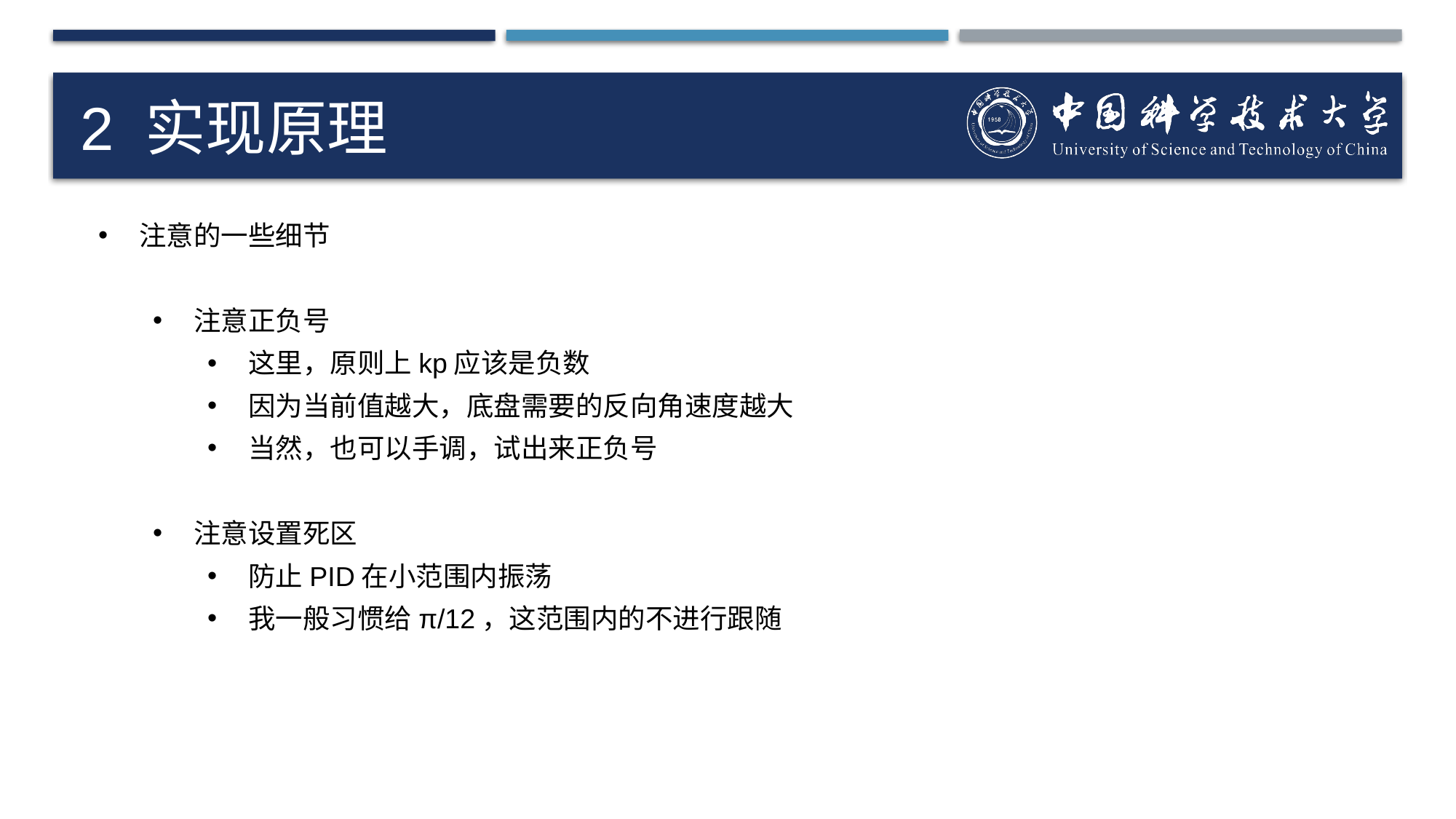

# 2 实现原理
注意的一些细节

注意正负号
这里，原则上kp应该是负数
因为当前值越大，底盘需要的反向角速度越大
当然，也可以手调，试出来正负号

注意设置死区
防止PID在小范围内振荡
我一般习惯给π/12，这范围内的不进行跟随